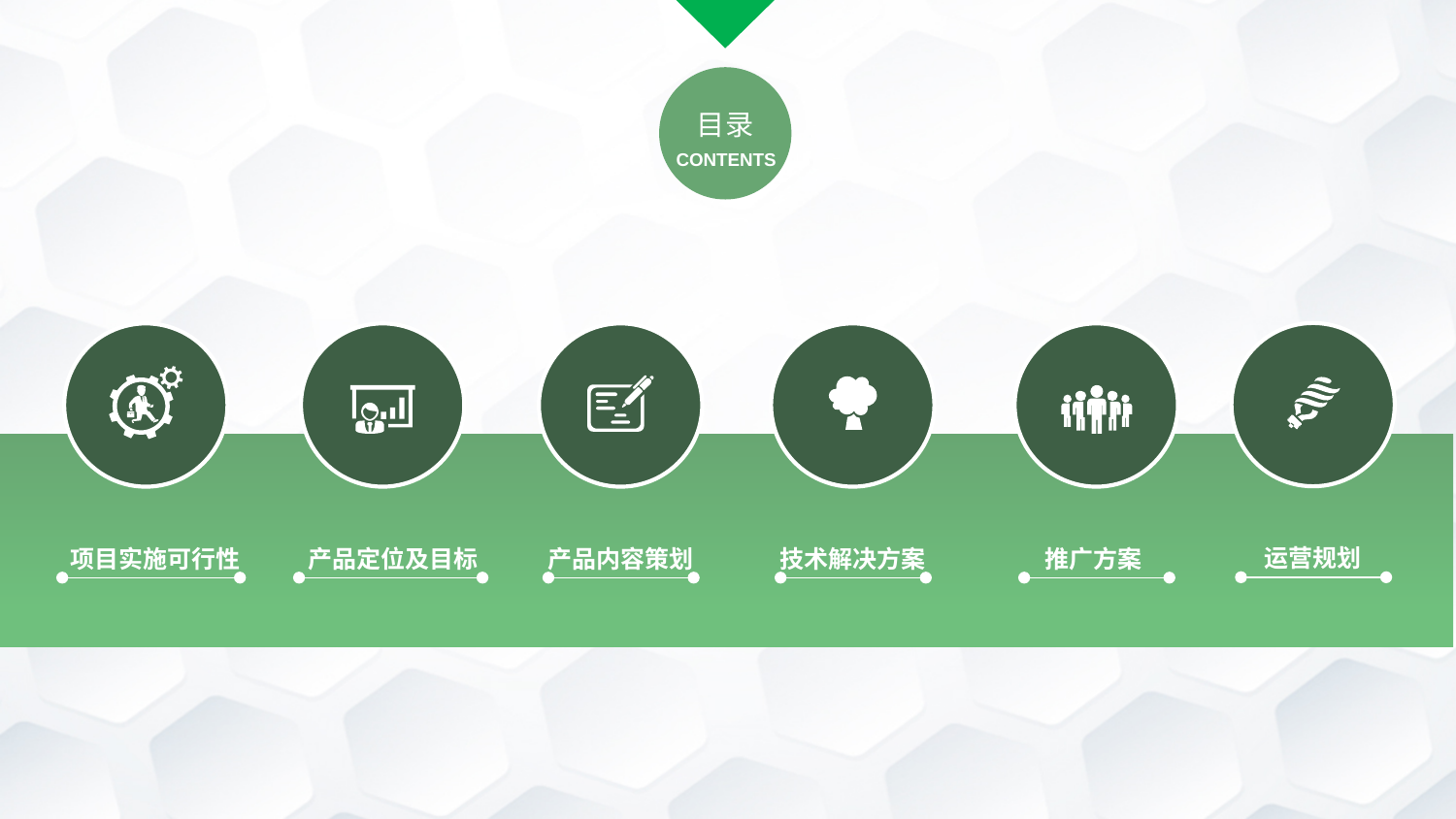

目录
CONTENTS

运营规划
产品内容策划
技术解决方案
推广方案
项目实施可行性
产品定位及目标